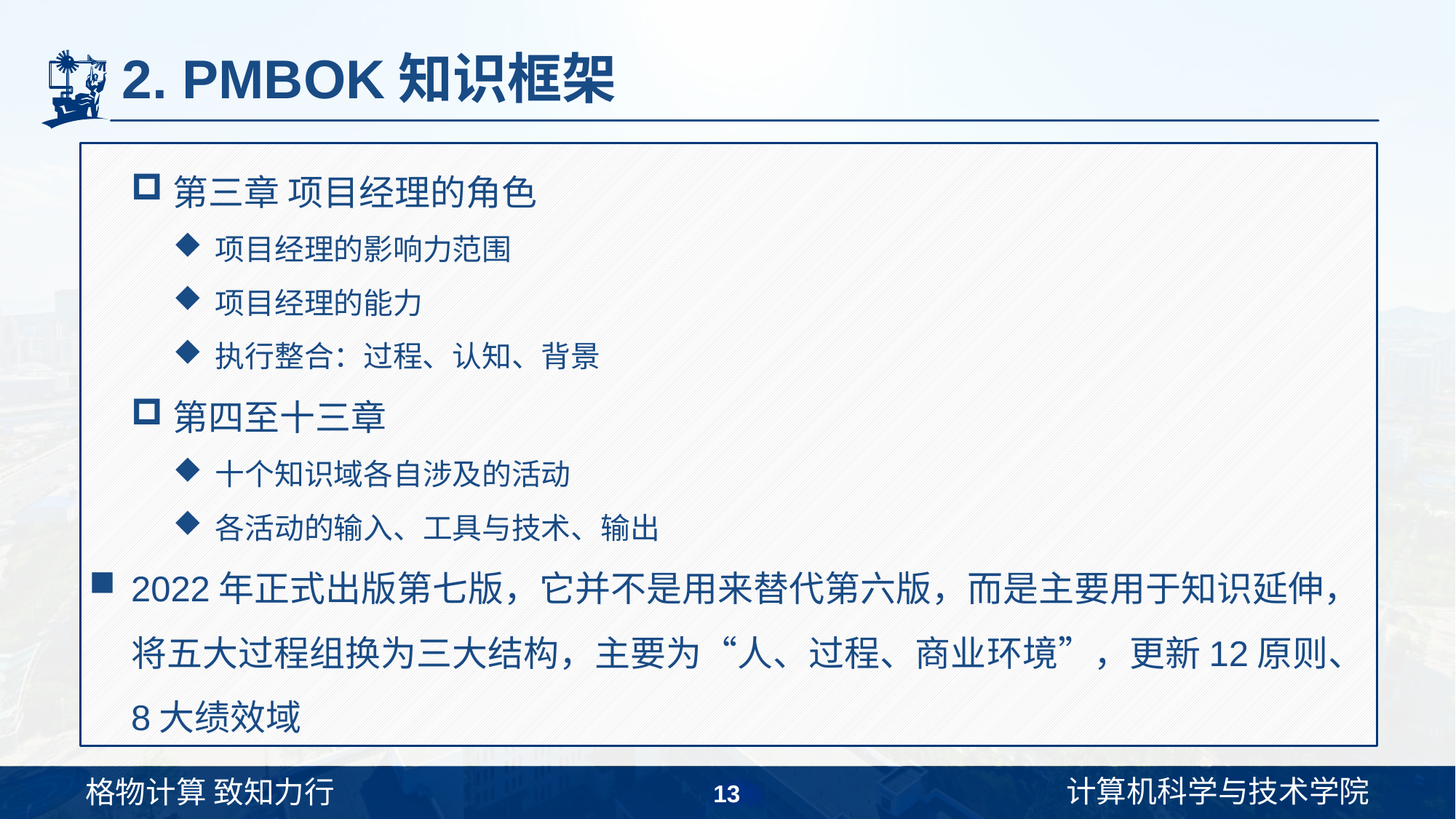

# 2. PMBOK知识框架
第三章 项目经理的角色
项目经理的影响力范围
项目经理的能力
执行整合：过程、认知、背景
第四至十三章
十个知识域各自涉及的活动
各活动的输入、工具与技术、输出
2022年正式出版第七版，它并不是用来替代第六版，而是主要用于知识延伸，将五大过程组换为三大结构，主要为“人、过程、商业环境”，更新12原则、8大绩效域
13